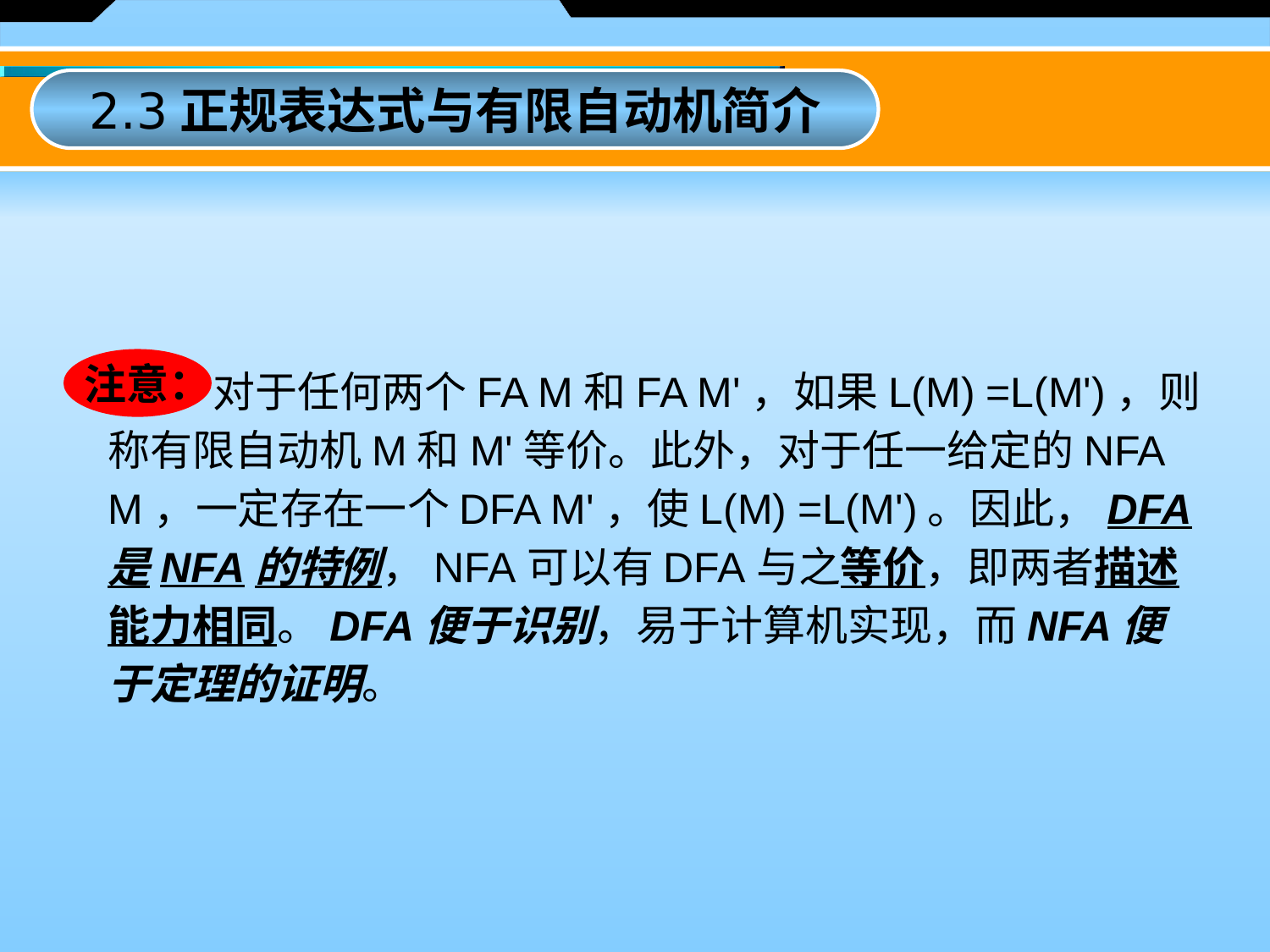

2.3正规表达式与有限自动机简介

 注意：
          对于任何两个FA M和FA M'，如果L(M) =L(M')，则称有限自动机M和M'等价。此外，对于任一给定的NFA M，一定存在一个DFA M'，使L(M) =L(M')。因此，DFA是NFA的特例，NFA可以有DFA与之等价，即两者描述能力相同。DFA便于识别，易于计算机实现，而NFA便于定理的证明。